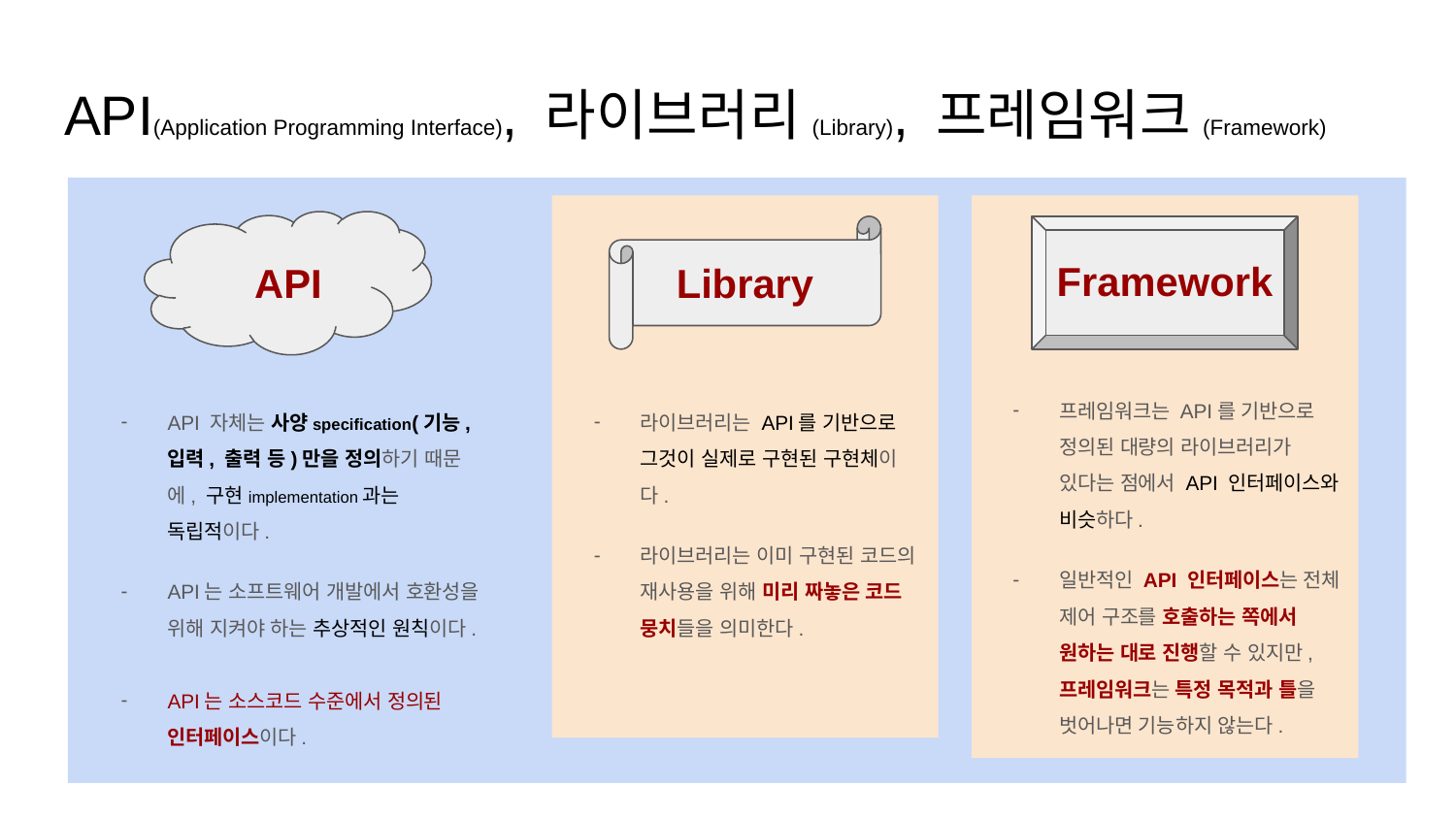

# API(Application Programming Interface), 라이브러리(Library), 프레임워크(Framework)

API

Framework

Library
프레임워크는 API를 기반으로 정의된 대량의 라이브러리가 있다는 점에서 API 인터페이스와 비슷하다.
일반적인 API 인터페이스는 전체 제어 구조를 호출하는 쪽에서 원하는 대로 진행할 수 있지만, 프레임워크는 특정 목적과 틀을 벗어나면 기능하지 않는다.
라이브러리는 API를 기반으로 그것이 실제로 구현된 구현체이다.
라이브러리는 이미 구현된 코드의 재사용을 위해 미리 짜놓은 코드 뭉치들을 의미한다.
API 자체는 사양specification(기능, 입력, 출력 등)만을 정의하기 때문에, 구현implementation과는 독립적이다.
API는 소프트웨어 개발에서 호환성을 위해 지켜야 하는 추상적인 원칙이다.
API는 소스코드 수준에서 정의된 인터페이스이다.